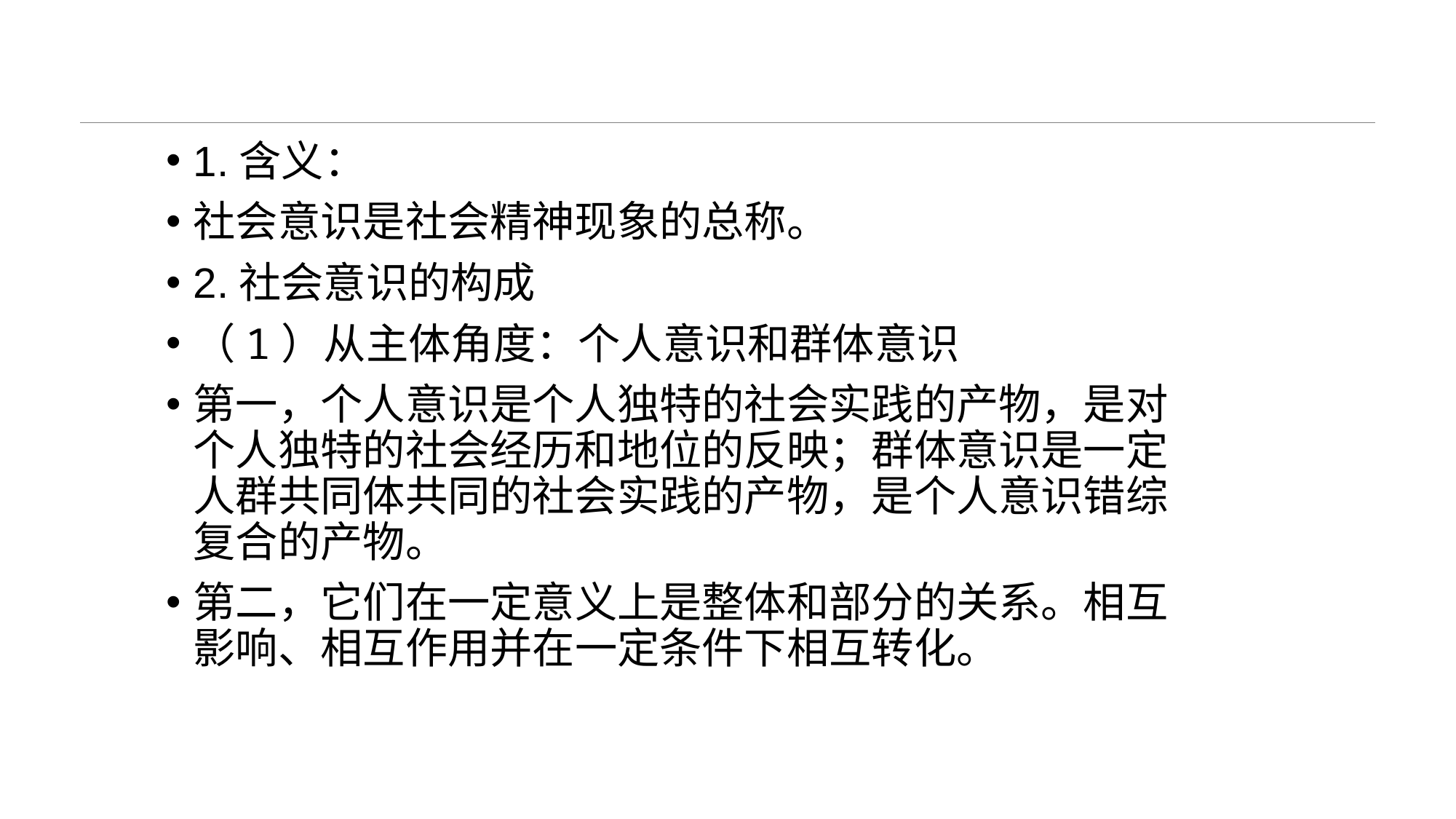

#
1.含义：
社会意识是社会精神现象的总称。
2.社会意识的构成
（1）从主体角度：个人意识和群体意识
第一，个人意识是个人独特的社会实践的产物，是对个人独特的社会经历和地位的反映；群体意识是一定人群共同体共同的社会实践的产物，是个人意识错综复合的产物。
第二，它们在一定意义上是整体和部分的关系。相互影响、相互作用并在一定条件下相互转化。